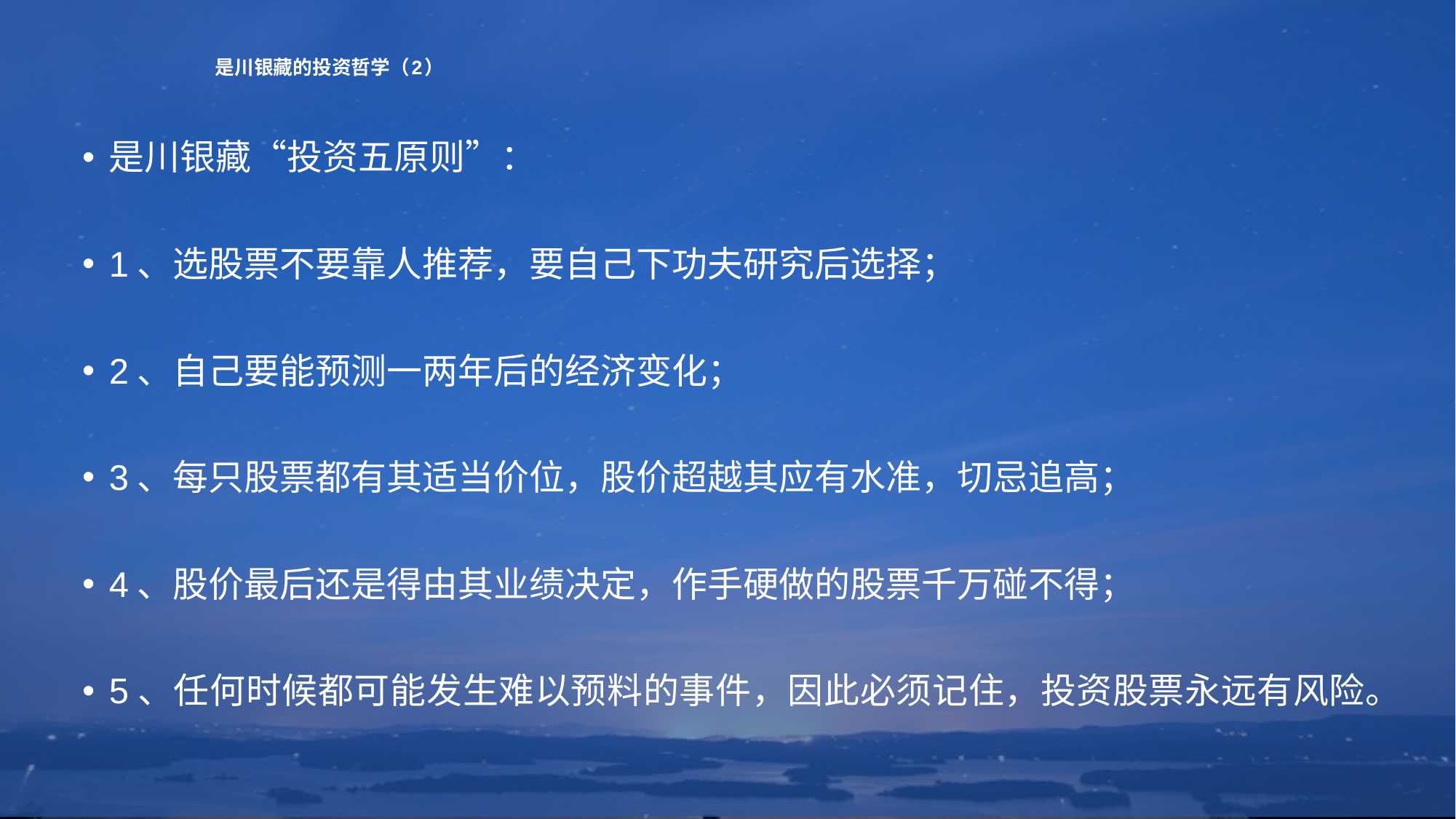

# 是川银藏的投资哲学（2）
是川银藏“投资五原则”：

1、选股票不要靠人推荐，要自己下功夫研究后选择；

2、自己要能预测一两年后的经济变化；

3、每只股票都有其适当价位，股价超越其应有水准，切忌追高；

4、股价最后还是得由其业绩决定，作手硬做的股票千万碰不得；

5、任何时候都可能发生难以预料的事件，因此必须记住，投资股票永远有风险。